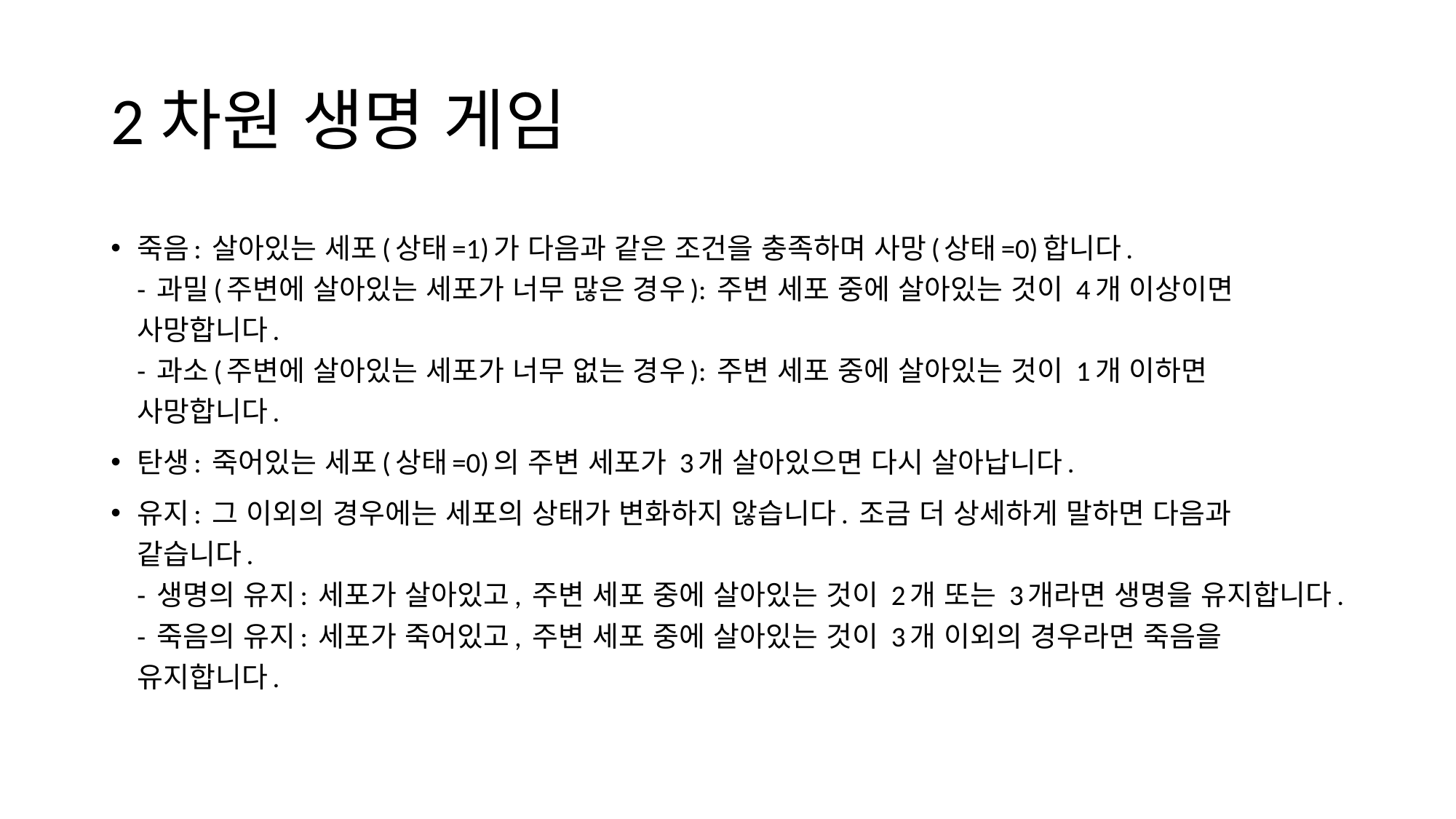

# 2차원 생명 게임
죽음: 살아있는 세포(상태=1)가 다음과 같은 조건을 충족하며 사망(상태=0)합니다.
- 과밀(주변에 살아있는 세포가 너무 많은 경우): 주변 세포 중에 살아있는 것이 4개 이상이면 사망합니다.
- 과소(주변에 살아있는 세포가 너무 없는 경우): 주변 세포 중에 살아있는 것이 1개 이하면 사망합니다.
탄생: 죽어있는 세포(상태=0)의 주변 세포가 3개 살아있으면 다시 살아납니다.
유지: 그 이외의 경우에는 세포의 상태가 변화하지 않습니다. 조금 더 상세하게 말하면 다음과 같습니다.
- 생명의 유지: 세포가 살아있고, 주변 세포 중에 살아있는 것이 2개 또는 3개라면 생명을 유지합니다.
- 죽음의 유지: 세포가 죽어있고, 주변 세포 중에 살아있는 것이 3개 이외의 경우라면 죽음을 유지합니다.